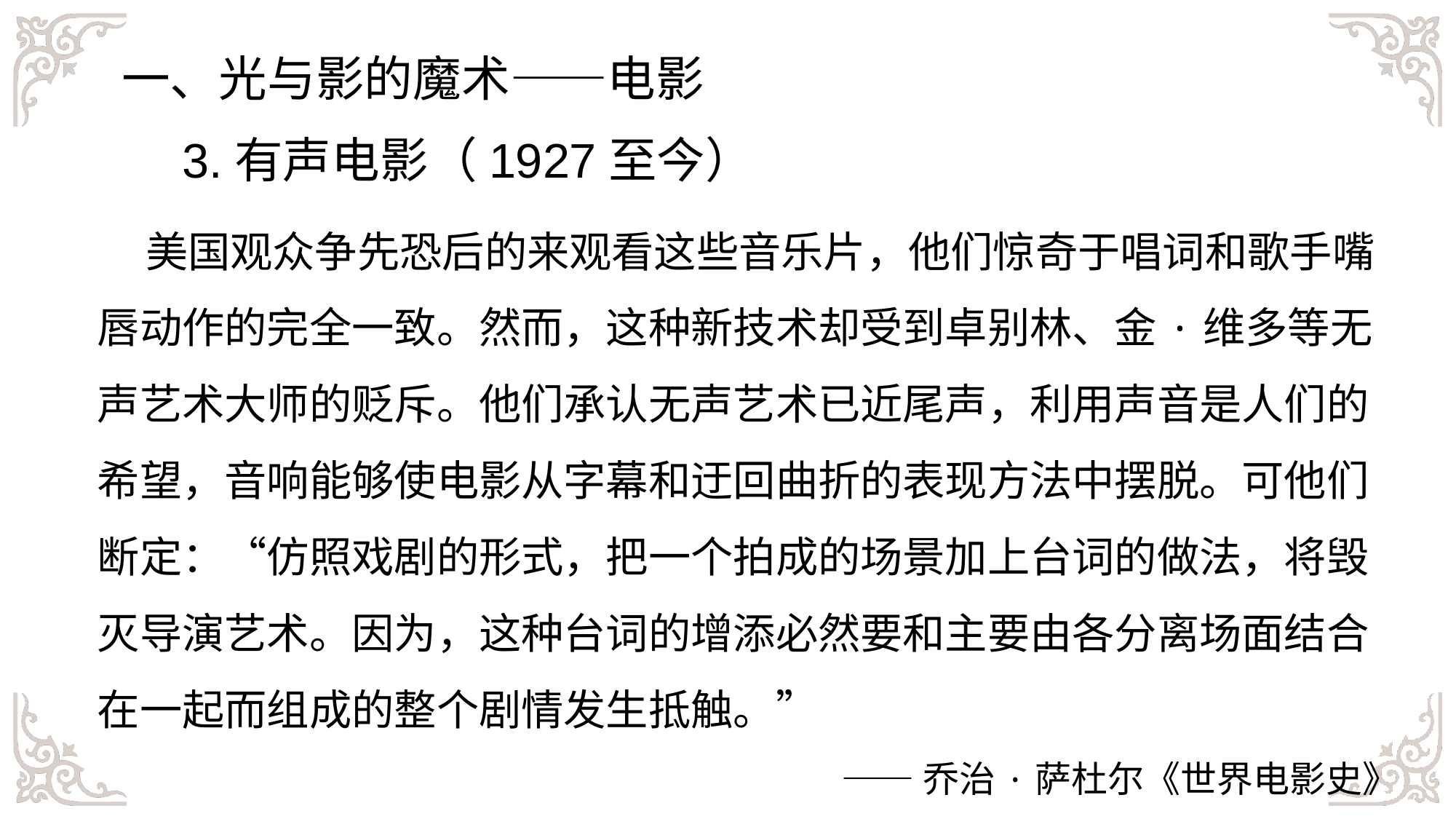

一、光与影的魔术——电影
3.有声电影（1927至今）
    美国观众争先恐后的来观看这些音乐片，他们惊奇于唱词和歌手嘴唇动作的完全一致。然而，这种新技术却受到卓别林、金·维多等无声艺术大师的贬斥。他们承认无声艺术已近尾声，利用声音是人们的希望，音响能够使电影从字幕和迂回曲折的表现方法中摆脱。可他们断定：“仿照戏剧的形式，把一个拍成的场景加上台词的做法，将毁灭导演艺术。因为，这种台词的增添必然要和主要由各分离场面结合在一起而组成的整个剧情发生抵触。”
——乔治·萨杜尔《世界电影史》